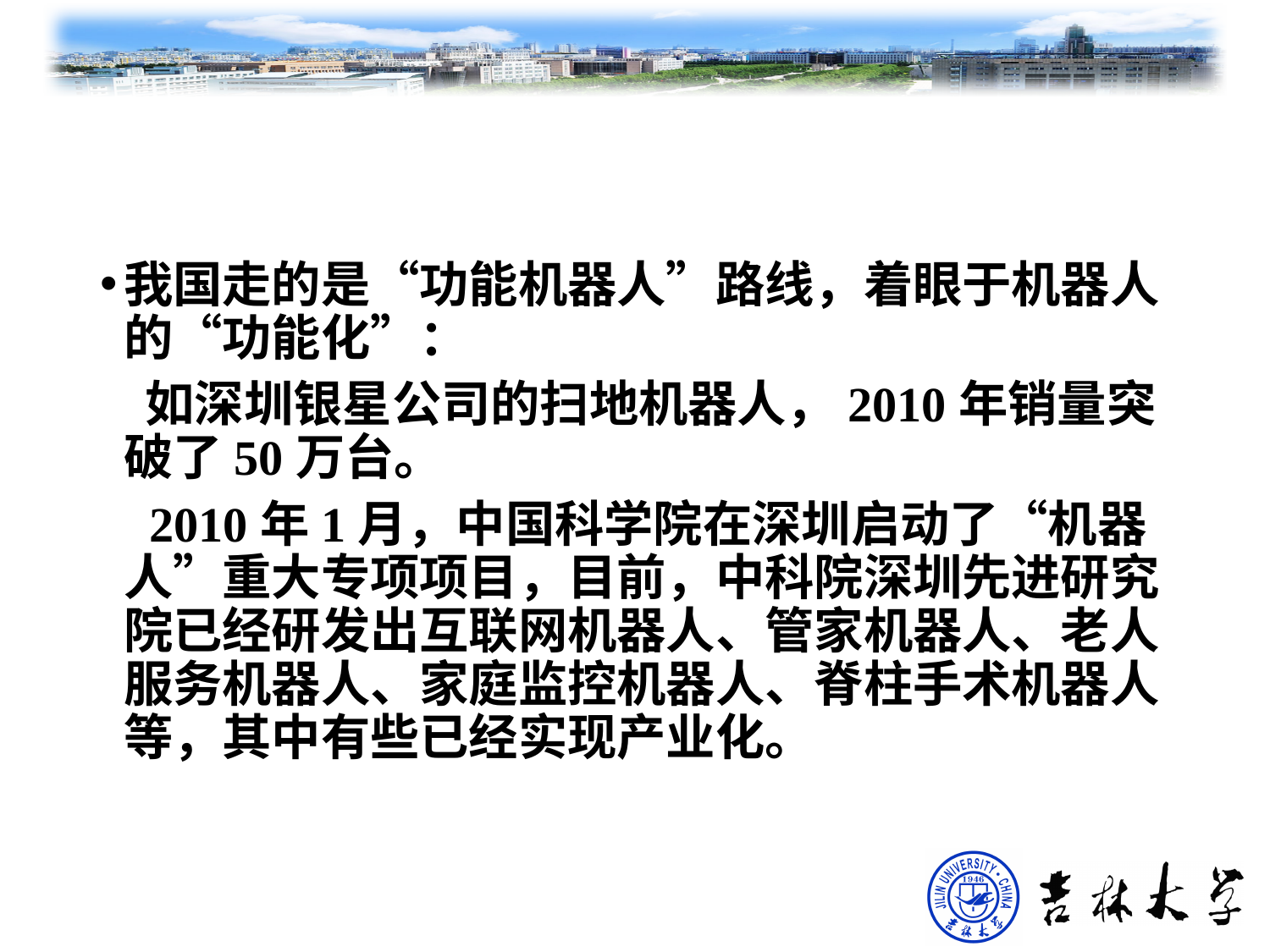

我国走的是“功能机器人”路线，着眼于机器人的“功能化”：
   如深圳银星公司的扫地机器人，2010年销量突破了50万台。
    2010年1月，中国科学院在深圳启动了“机器人”重大专项项目，目前，中科院深圳先进研究院已经研发出互联网机器人、管家机器人、老人服务机器人、家庭监控机器人、脊柱手术机器人等，其中有些已经实现产业化。